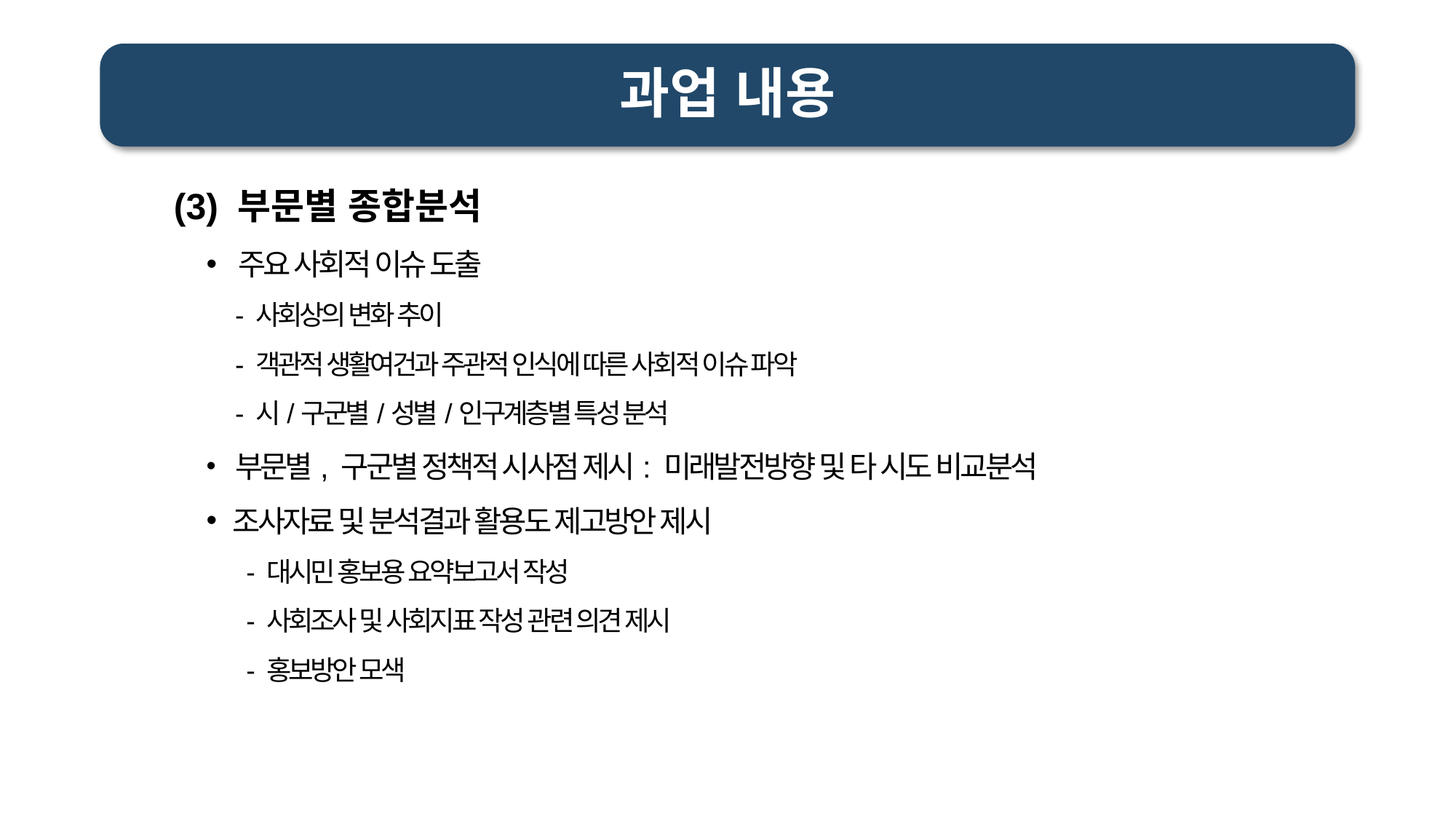

# 과업 내용
(3) 부문별 종합분석
  주요 사회적 이슈 도출
 - 사회상의 변화 추이
 - 객관적 생활여건과 주관적 인식에 따른 사회적 이슈 파악
 - 시/구군별/성별/인구계층별 특성 분석
  부문별, 구군별 정책적 시사점 제시: 미래발전방향 및 타 시도 비교분석
 조사자료 및 분석결과 활용도 제고방안 제시
 - 대시민 홍보용 요약보고서 작성
 - 사회조사 및 사회지표 작성 관련 의견 제시
 - 홍보방안 모색